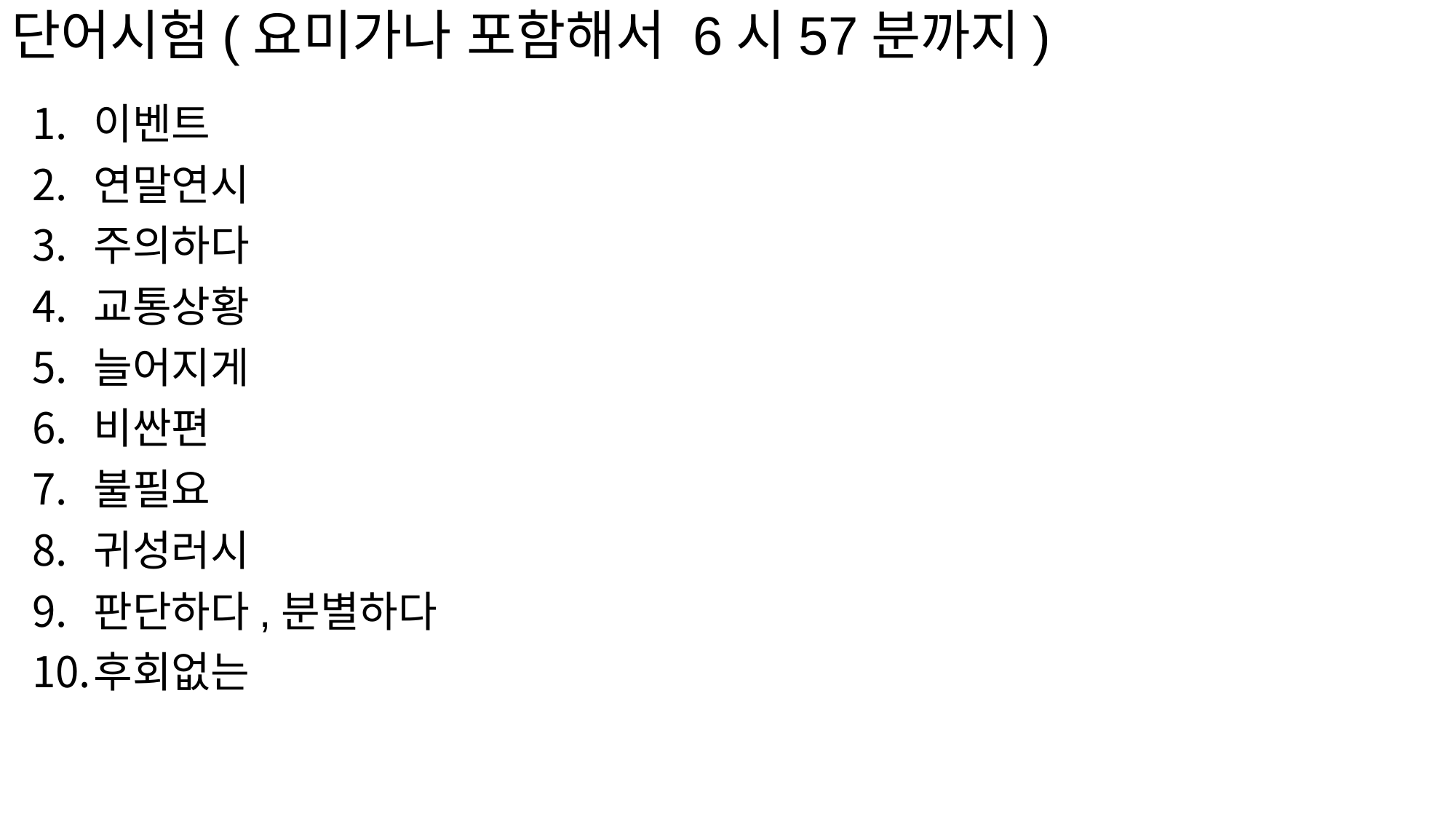

# 단어시험(요미가나 포함해서 6시57분까지)
이벤트
연말연시
주의하다
교통상황
늘어지게
비싼편
불필요
귀성러시
판단하다,분별하다
후회없는